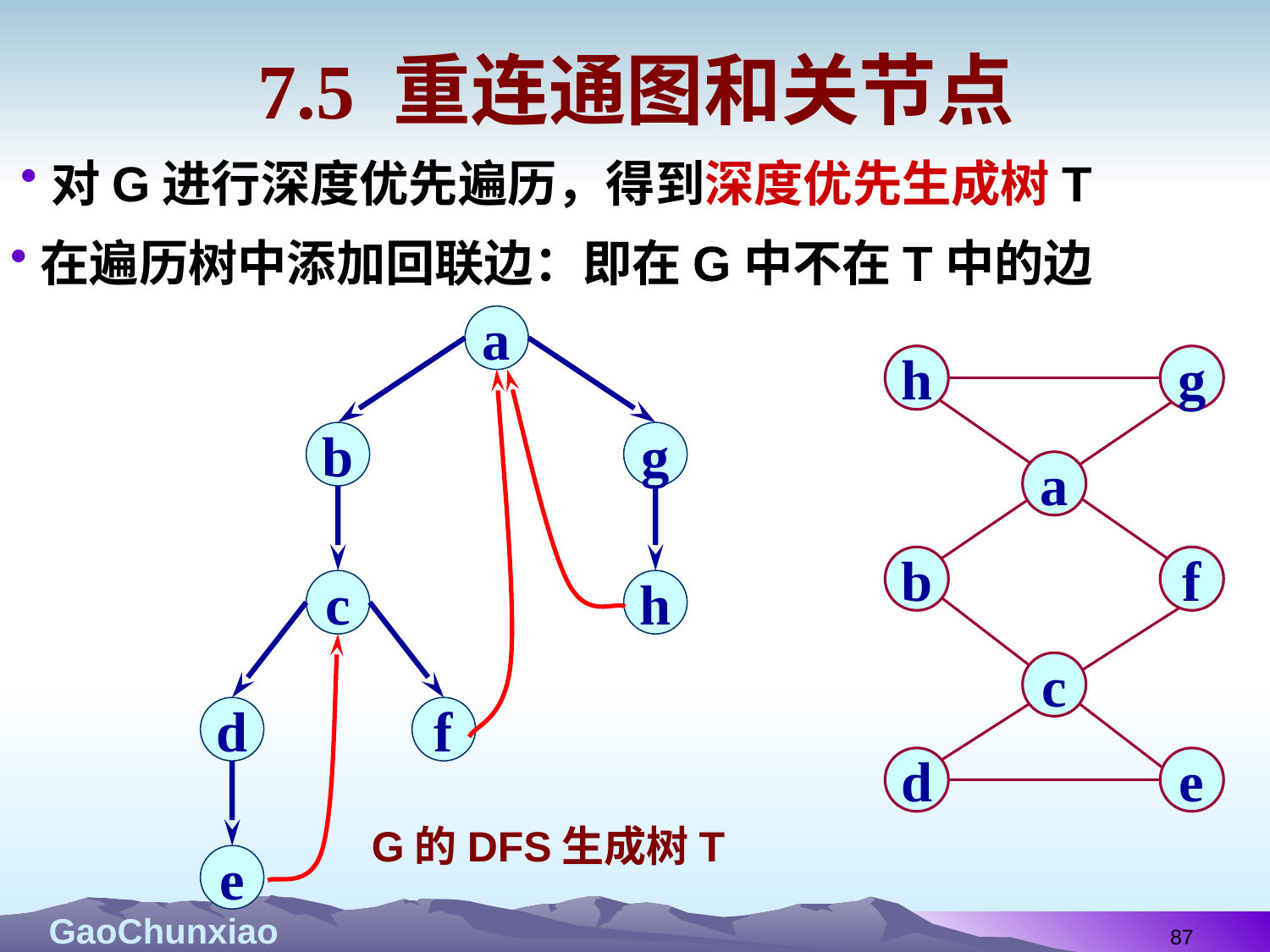

# 7.5 重连通图和关节点
对G进行深度优先遍历，得到深度优先生成树T
在遍历树中添加回联边：即在G中不在T中的边
a

h
g

a
b
f

c
d
e

b
g

c
h

d
f

G的DFS生成树T
e
87